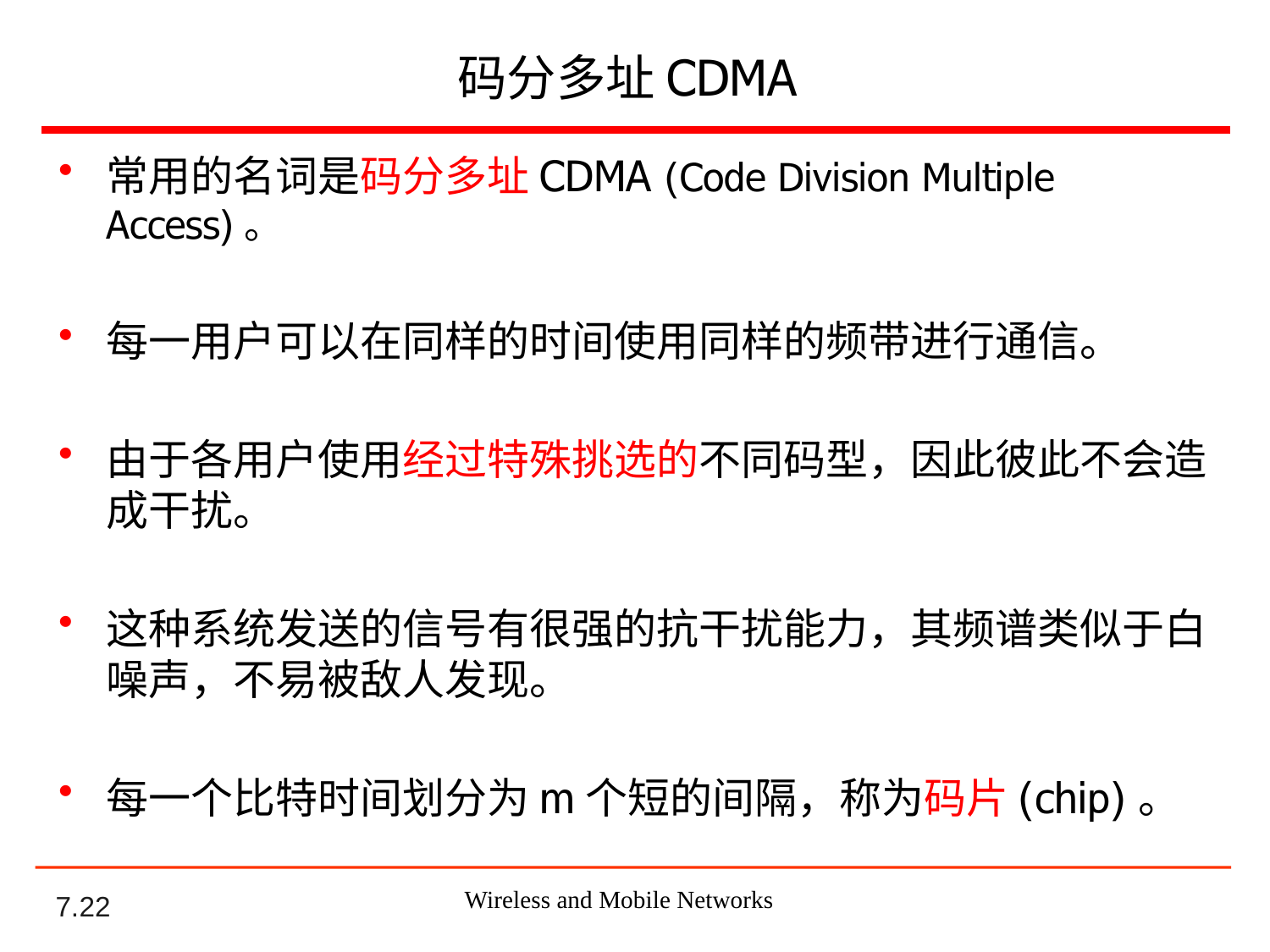

# 码分多址CDMA
常用的名词是码分多址CDMA (Code Division Multiple Access)。

每一用户可以在同样的时间使用同样的频带进行通信。

由于各用户使用经过特殊挑选的不同码型，因此彼此不会造成干扰。

这种系统发送的信号有很强的抗干扰能力，其频谱类似于白噪声，不易被敌人发现。

每一个比特时间划分为m个短的间隔，称为码片(chip)。